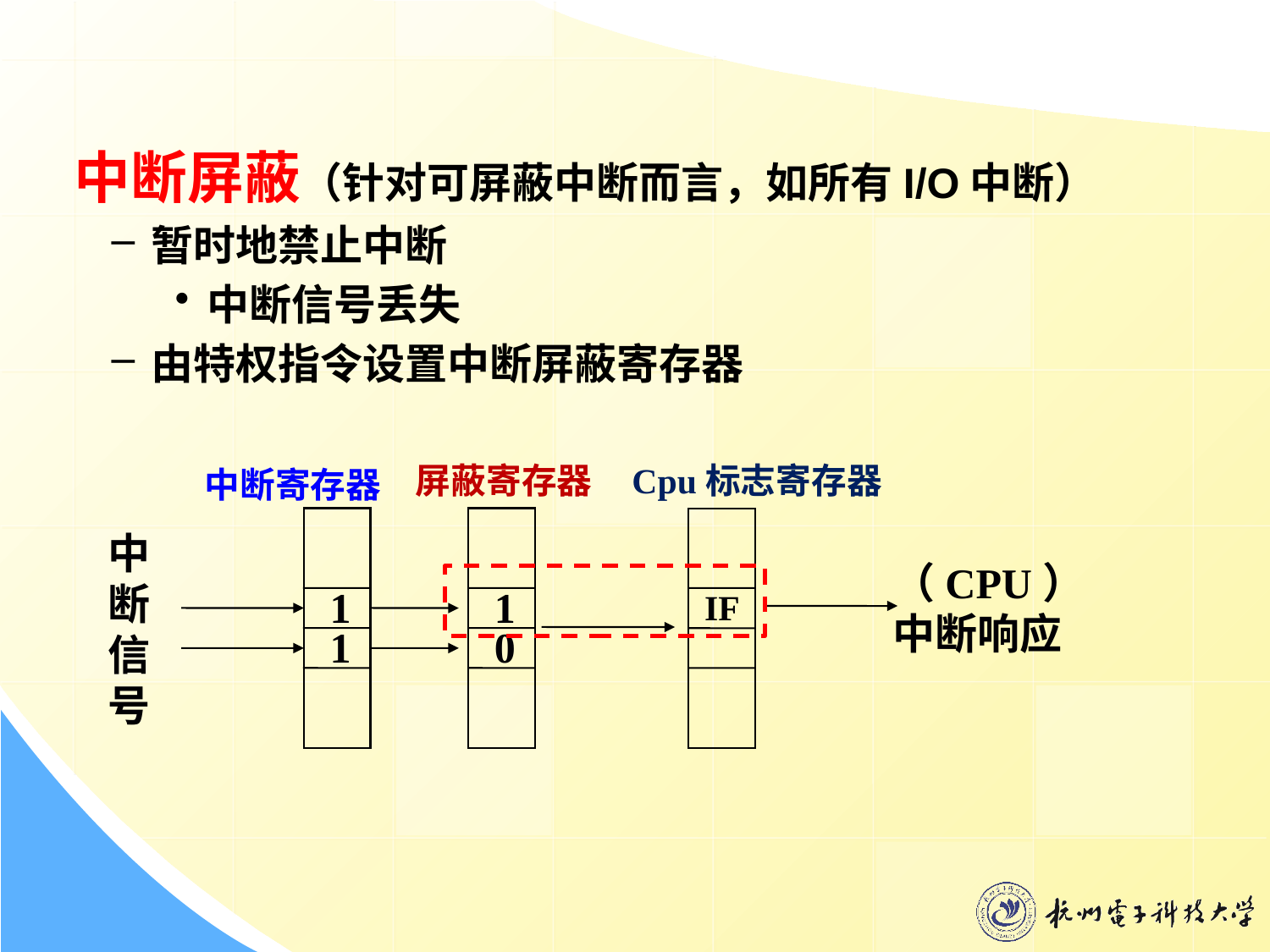

中断屏蔽（针对可屏蔽中断而言，如所有I/O中断）
暂时地禁止中断
中断信号丢失
由特权指令设置中断屏蔽寄存器
屏蔽寄存器
Cpu标志寄存器
中断寄存器
中
断
信
号

1

1

1

0

IF

（CPU）
中断响应